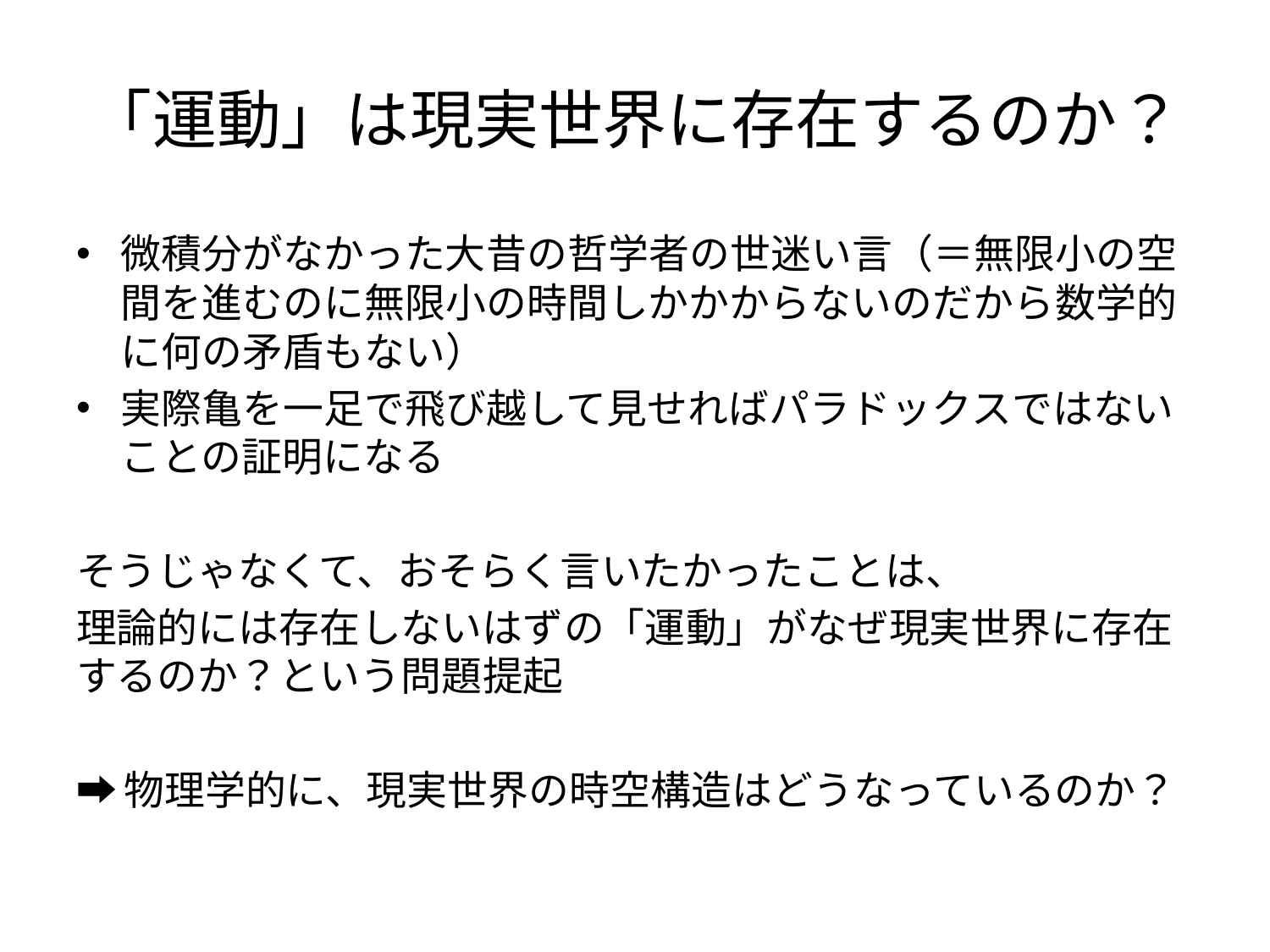

# 「運動」は現実世界に存在するのか？
微積分がなかった大昔の哲学者の世迷い言（＝無限小の空間を進むのに無限小の時間しかかからないのだから数学的に何の矛盾もない）
実際亀を一足で飛び越して見せればパラドックスではないことの証明になる

そうじゃなくて、おそらく言いたかったことは、
理論的には存在しないはずの「運動」がなぜ現実世界に存在するのか？という問題提起

➡︎物理学的に、現実世界の時空構造はどうなっているのか？